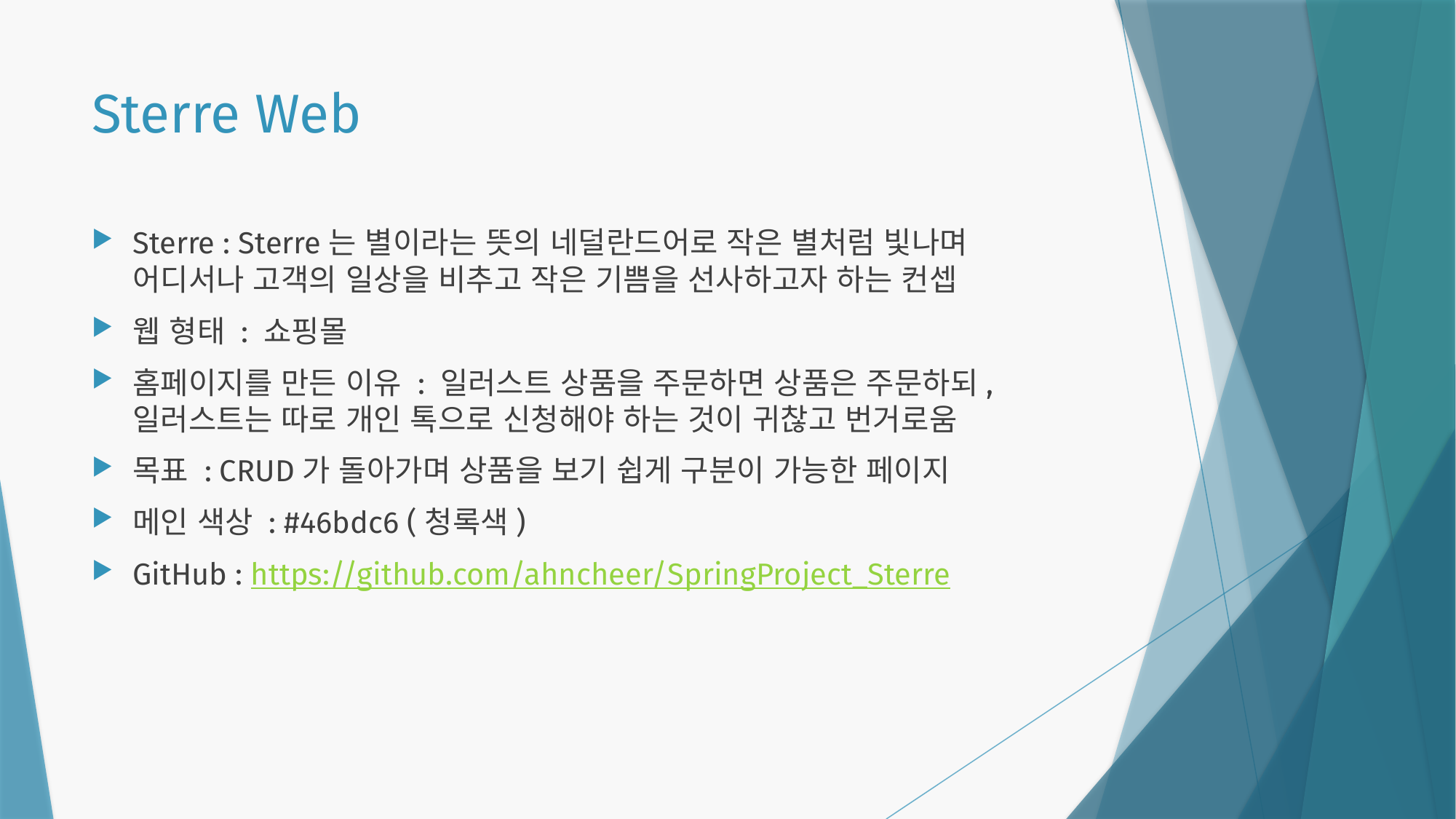

# Sterre Web
Sterre : Sterre는 별이라는 뜻의 네덜란드어로 작은 별처럼 빛나며
어디서나 고객의 일상을 비추고 작은 기쁨을 선사하고자 하는 컨셉
웹 형태 : 쇼핑몰
홈페이지를 만든 이유 : 일러스트 상품을 주문하면 상품은 주문하되, 일러스트는 따로 개인 톡으로 신청해야 하는 것이 귀찮고 번거로움
목표 : CRUD가 돌아가며 상품을 보기 쉽게 구분이 가능한 페이지
메인 색상 : #46bdc6 (청록색)
GitHub : https://github.com/ahncheer/SpringProject_Sterre